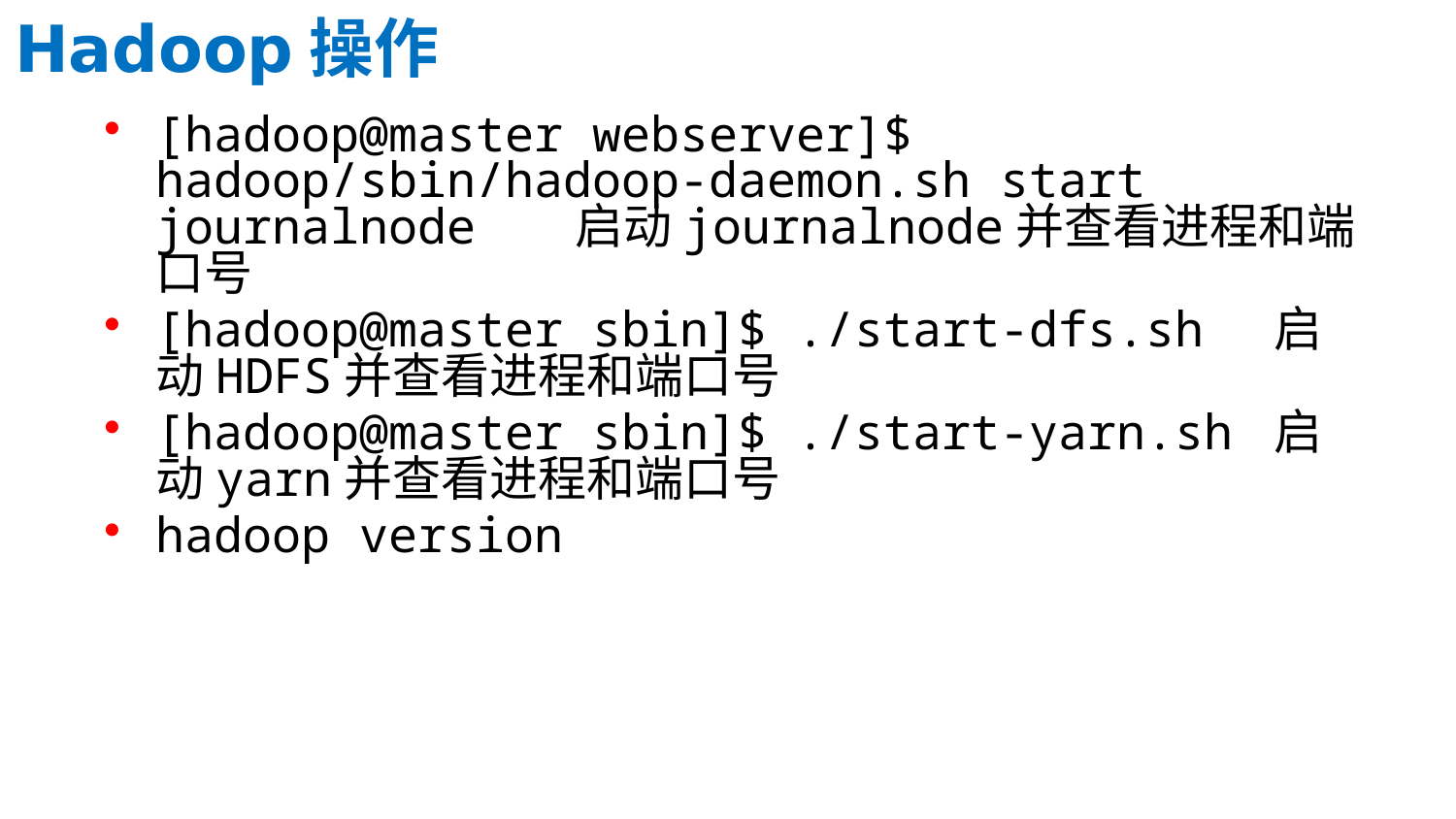

Hadoop操作
[hadoop@master webserver]$ hadoop/sbin/hadoop-daemon.sh start journalnode   启动journalnode并查看进程和端口号
[hadoop@master sbin]$ ./start-dfs.sh  启动HDFS并查看进程和端口号
[hadoop@master sbin]$ ./start-yarn.sh 启动yarn并查看进程和端口号
hadoop version